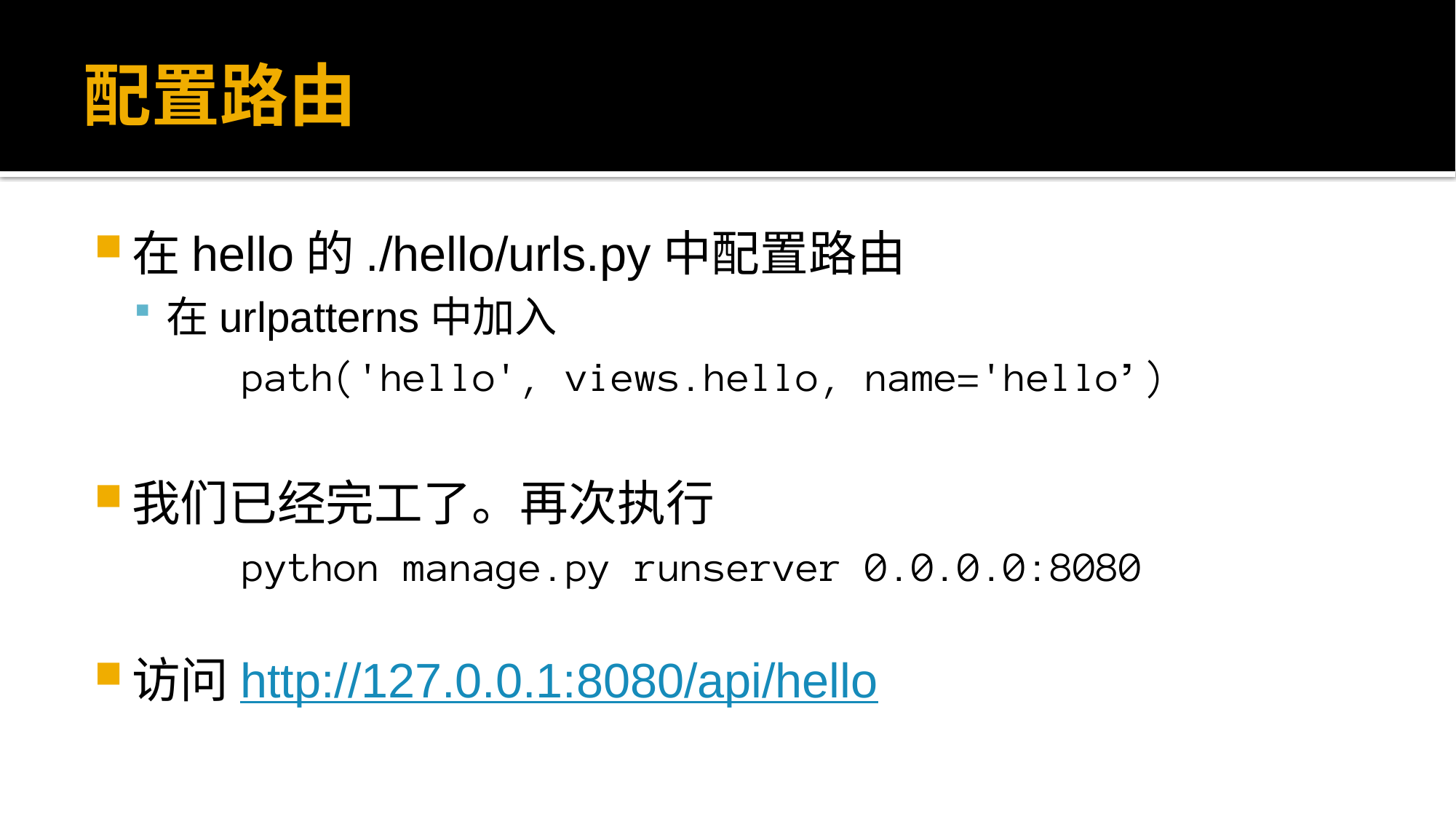

# 配置路由
在hello的./hello/urls.py中配置路由
在urlpatterns中加入
	path('hello', views.hello, name='hello’)

我们已经完工了。再次执行
	python manage.py runserver 0.0.0.0:8080

访问http://127.0.0.1:8080/api/hello